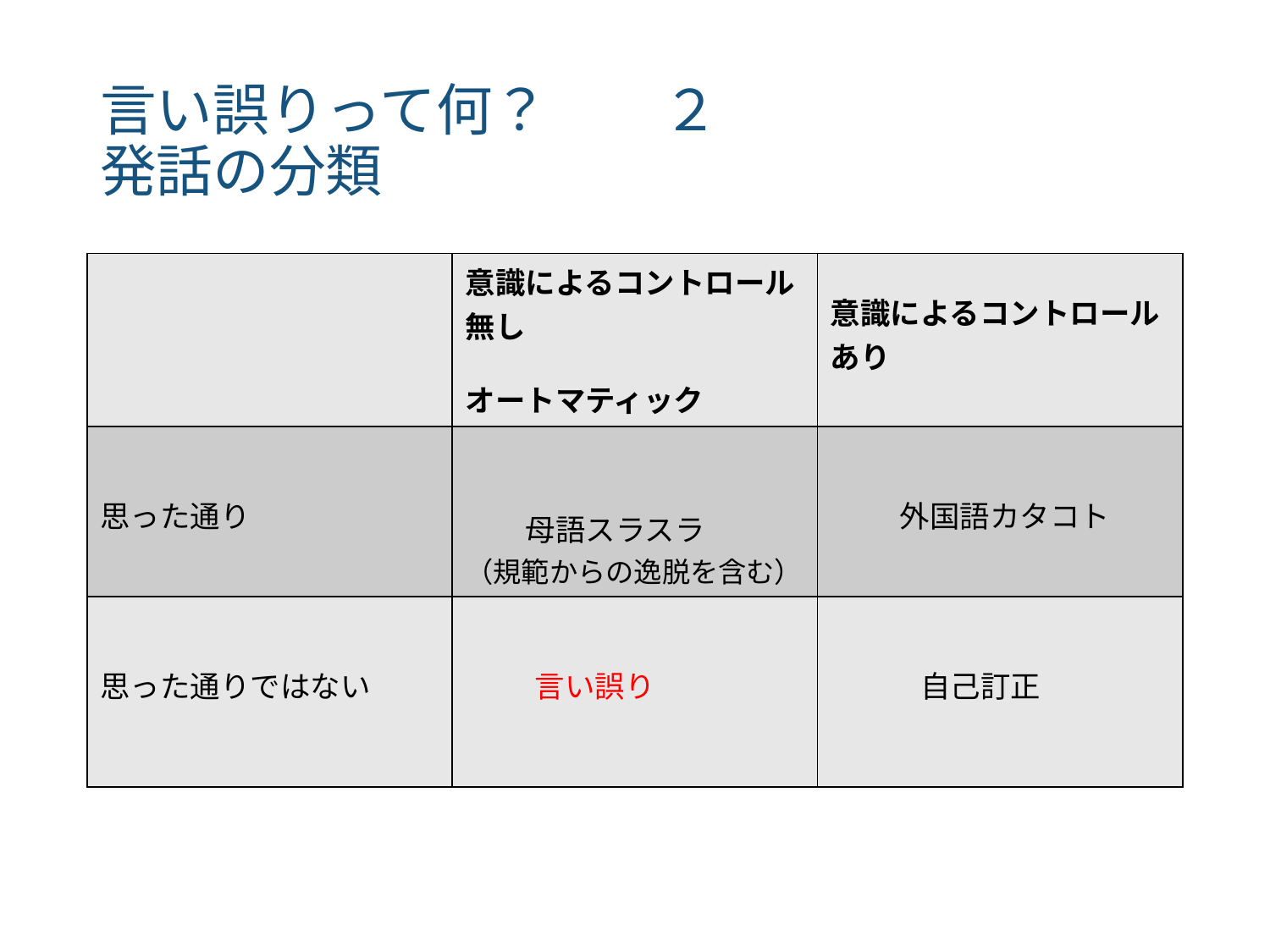

# 言い誤りって何？　　２　　　　　　　発話の分類
|  | 意識によるコントロール無し オートマティック | 意識によるコントロールあり |
| --- | --- | --- |
| 思った通り | 母語スラスラ （規範からの逸脱を含む） | 外国語カタコト |
| 思った通りではない | 言い誤り | 自己訂正 |